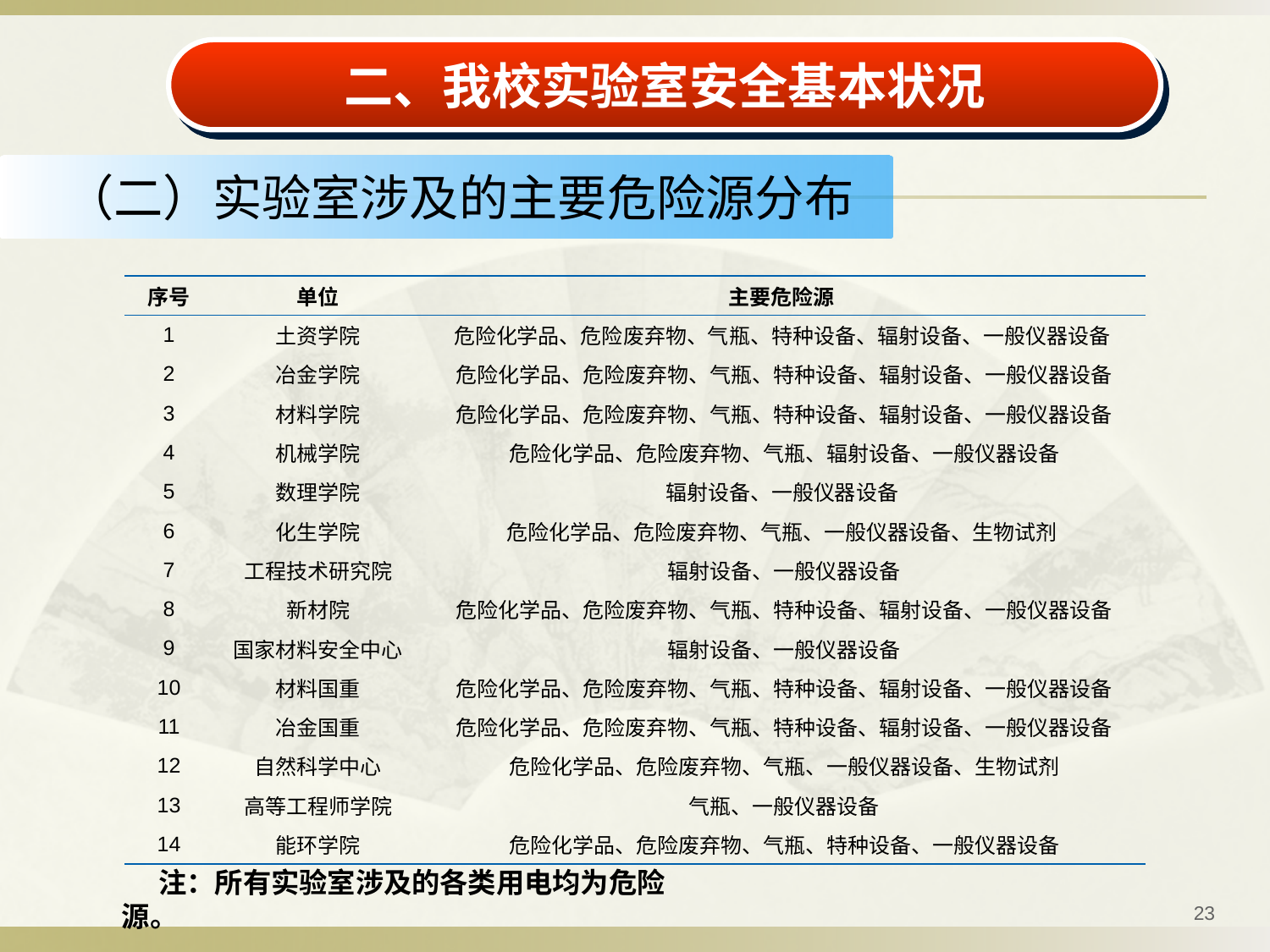

二、我校实验室安全基本状况
（二）实验室涉及的主要危险源分布
| 序号 | 单位 | 主要危险源 |
| --- | --- | --- |
| 1 | 土资学院 | 危险化学品、危险废弃物、气瓶、特种设备、辐射设备、一般仪器设备 |
| 2 | 冶金学院 | 危险化学品、危险废弃物、气瓶、特种设备、辐射设备、一般仪器设备 |
| 3 | 材料学院 | 危险化学品、危险废弃物、气瓶、特种设备、辐射设备、一般仪器设备 |
| 4 | 机械学院 | 危险化学品、危险废弃物、气瓶、辐射设备、一般仪器设备 |
| 5 | 数理学院 | 辐射设备、一般仪器设备 |
| 6 | 化生学院 | 危险化学品、危险废弃物、气瓶、一般仪器设备、生物试剂 |
| 7 | 工程技术研究院 | 辐射设备、一般仪器设备 |
| 8 | 新材院 | 危险化学品、危险废弃物、气瓶、特种设备、辐射设备、一般仪器设备 |
| 9 | 国家材料安全中心 | 辐射设备、一般仪器设备 |
| 10 | 材料国重 | 危险化学品、危险废弃物、气瓶、特种设备、辐射设备、一般仪器设备 |
| 11 | 冶金国重 | 危险化学品、危险废弃物、气瓶、特种设备、辐射设备、一般仪器设备 |
| 12 | 自然科学中心 | 危险化学品、危险废弃物、气瓶、一般仪器设备、生物试剂 |
| 13 | 高等工程师学院 | 气瓶、一般仪器设备 |
| 14 | 能环学院 | 危险化学品、危险废弃物、气瓶、特种设备、一般仪器设备 |
注：所有实验室涉及的各类用电均为危险源。
23